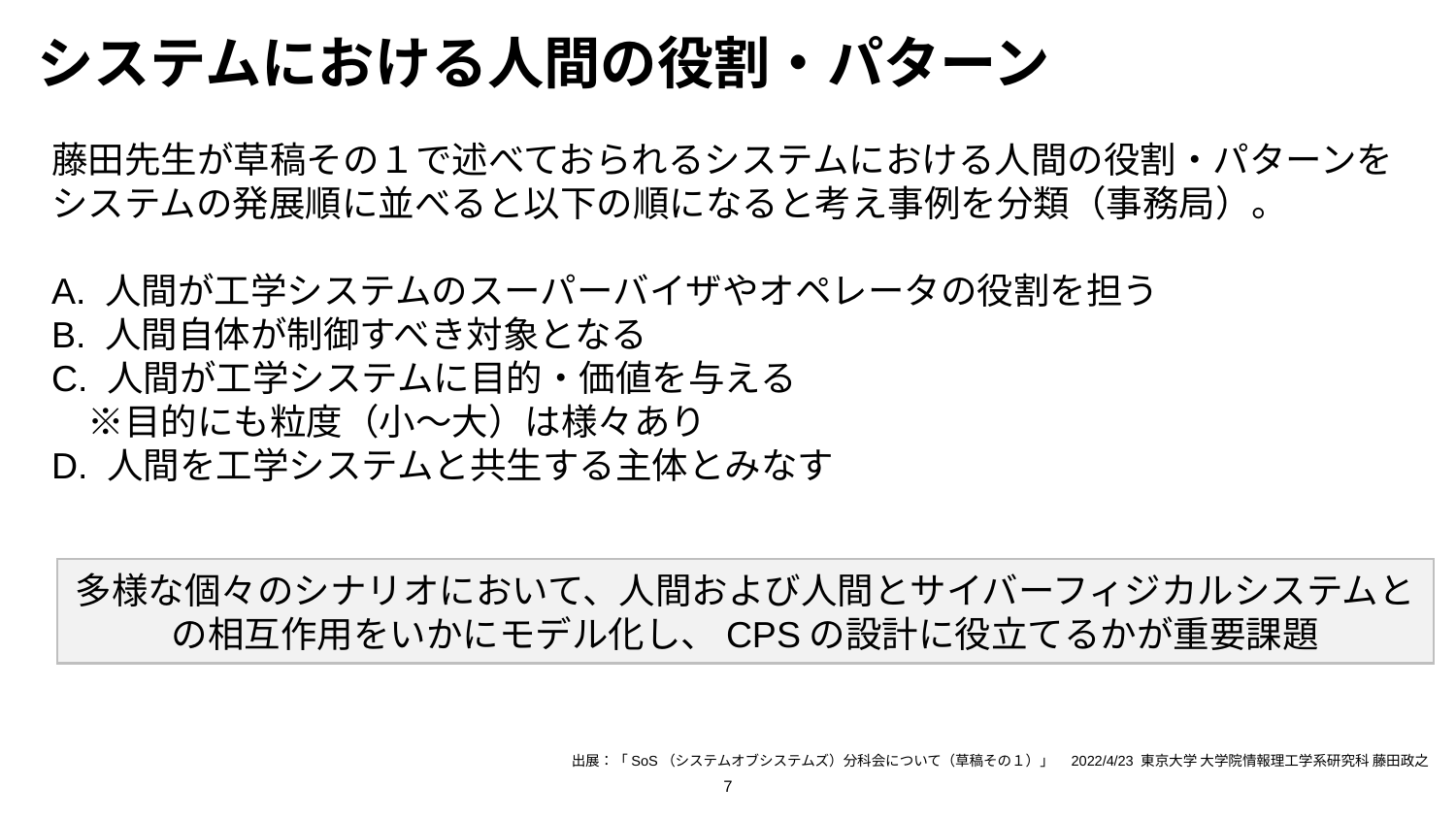

# システムにおける人間の役割・パターン
藤田先生が草稿その１で述べておられるシステムにおける人間の役割・パターンを
システムの発展順に並べると以下の順になると考え事例を分類（事務局）。

A. 人間が工学システムのスーパーバイザやオペレータの役割を担う
B. 人間自体が制御すべき対象となる
C. 人間が工学システムに目的・価値を与える
　※目的にも粒度（小～大）は様々あり
D. 人間を工学システムと共生する主体とみなす
多様な個々のシナリオにおいて、人間および人間とサイバーフィジカルシステムとの相互作用をいかにモデル化し、CPSの設計に役立てるかが重要課題
出展：「SoS（システムオブシステムズ）分科会について（草稿その１）」　2022/4/23 東京大学 大学院情報理工学系研究科 藤田政之
7